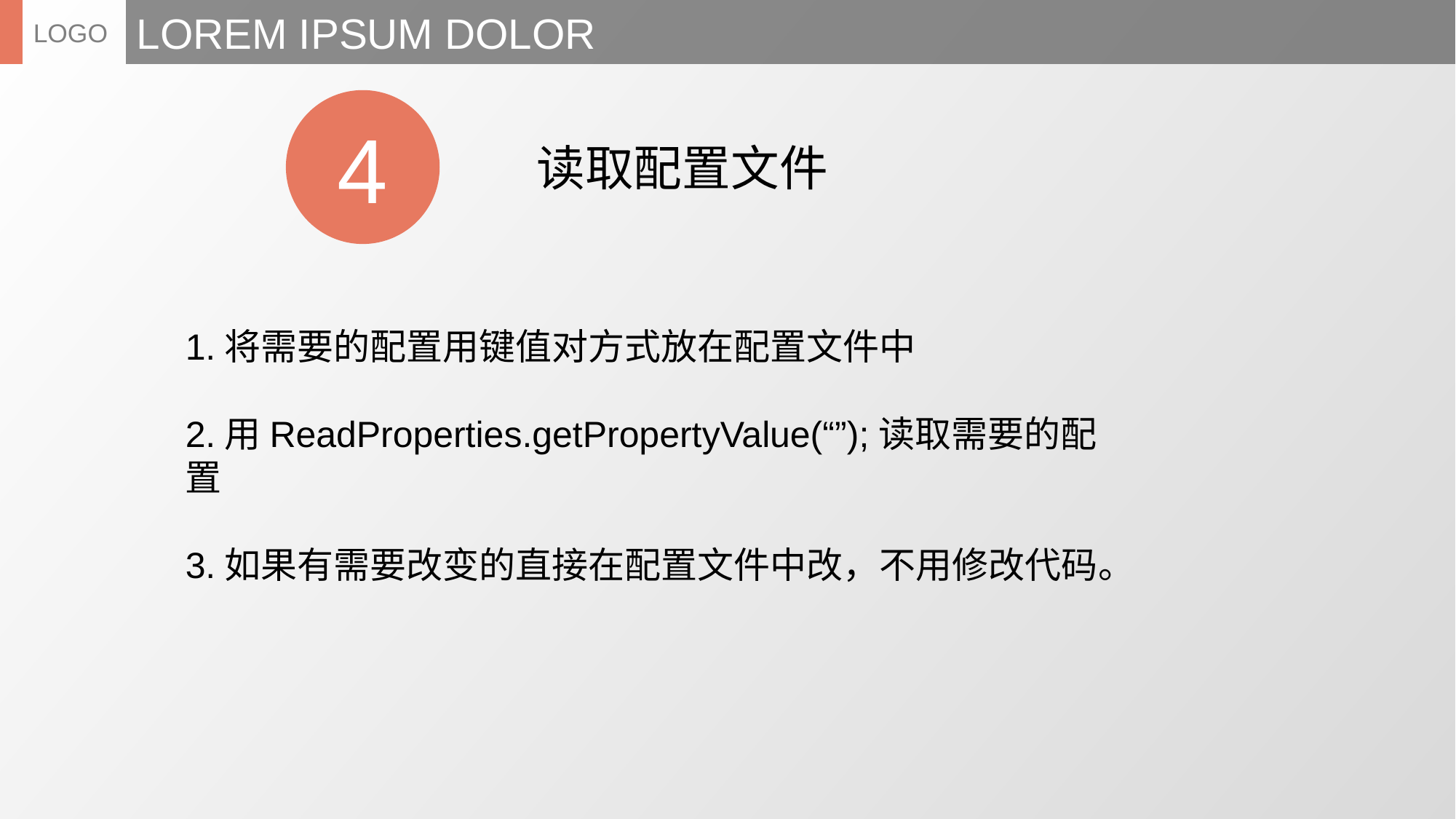

LOGO

LOREM IPSUM DOLOR
4
读取配置文件
1.将需要的配置用键值对方式放在配置文件中

2.用ReadProperties.getPropertyValue(“”);读取需要的配置

3.如果有需要改变的直接在配置文件中改，不用修改代码。